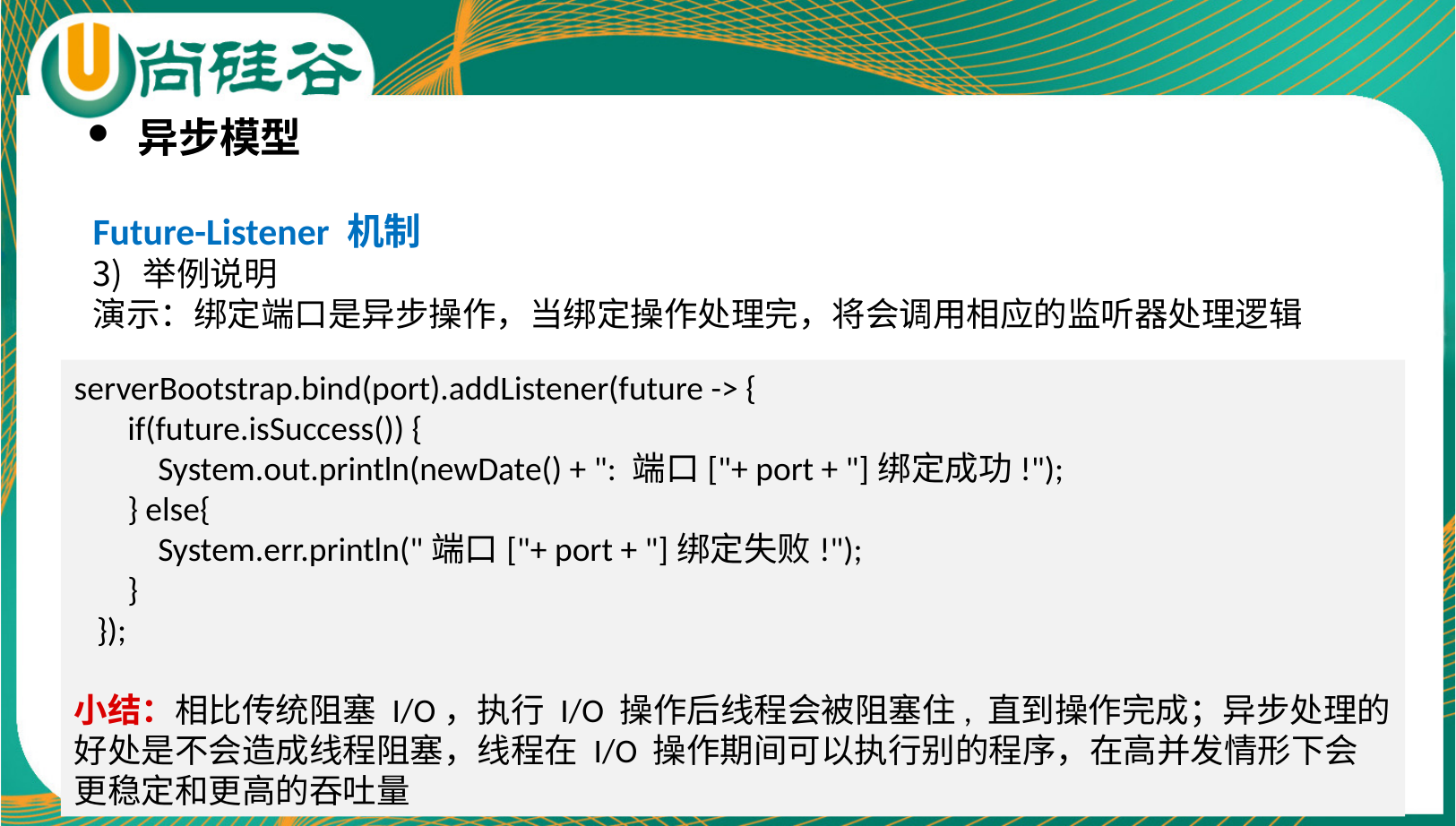

异步模型
Future-Listener 机制
举例说明
演示：绑定端口是异步操作，当绑定操作处理完，将会调用相应的监听器处理逻辑
serverBootstrap.bind(port).addListener(future -> {
       if(future.isSuccess()) {
           System.out.println(newDate() + ": 端口["+ port + "]绑定成功!");
       } else{
           System.err.println("端口["+ port + "]绑定失败!");
       }
   });

小结：相比传统阻塞 I/O，执行 I/O 操作后线程会被阻塞住, 直到操作完成；异步处理的好处是不会造成线程阻塞，线程在 I/O 操作期间可以执行别的程序，在高并发情形下会更稳定和更高的吞吐量